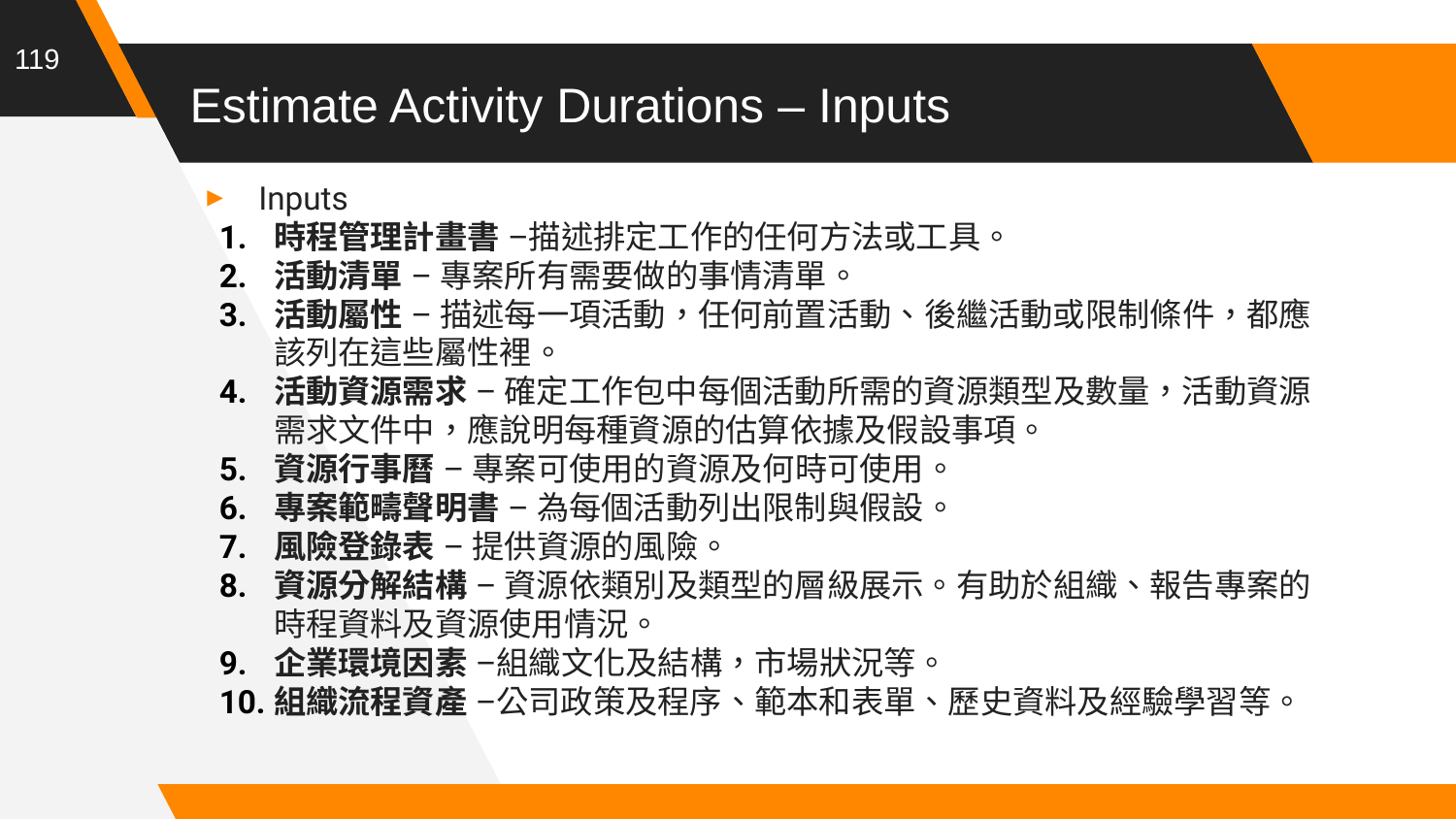

119
# Estimate Activity Durations – Inputs
Inputs
時程管理計畫書 –描述排定工作的任何方法或工具。
活動清單 – 專案所有需要做的事情清單。
活動屬性 – 描述每一項活動，任何前置活動、後繼活動或限制條件，都應該列在這些屬性裡。
活動資源需求 – 確定工作包中每個活動所需的資源類型及數量，活動資源需求文件中，應說明每種資源的估算依據及假設事項。
資源行事曆 – 專案可使用的資源及何時可使用。
專案範疇聲明書 – 為每個活動列出限制與假設。
風險登錄表 – 提供資源的風險。
資源分解結構 – 資源依類別及類型的層級展示。有助於組織、報告專案的時程資料及資源使用情況。
企業環境因素 –組織文化及結構，市場狀況等。
組織流程資產 –公司政策及程序、範本和表單、歷史資料及經驗學習等。